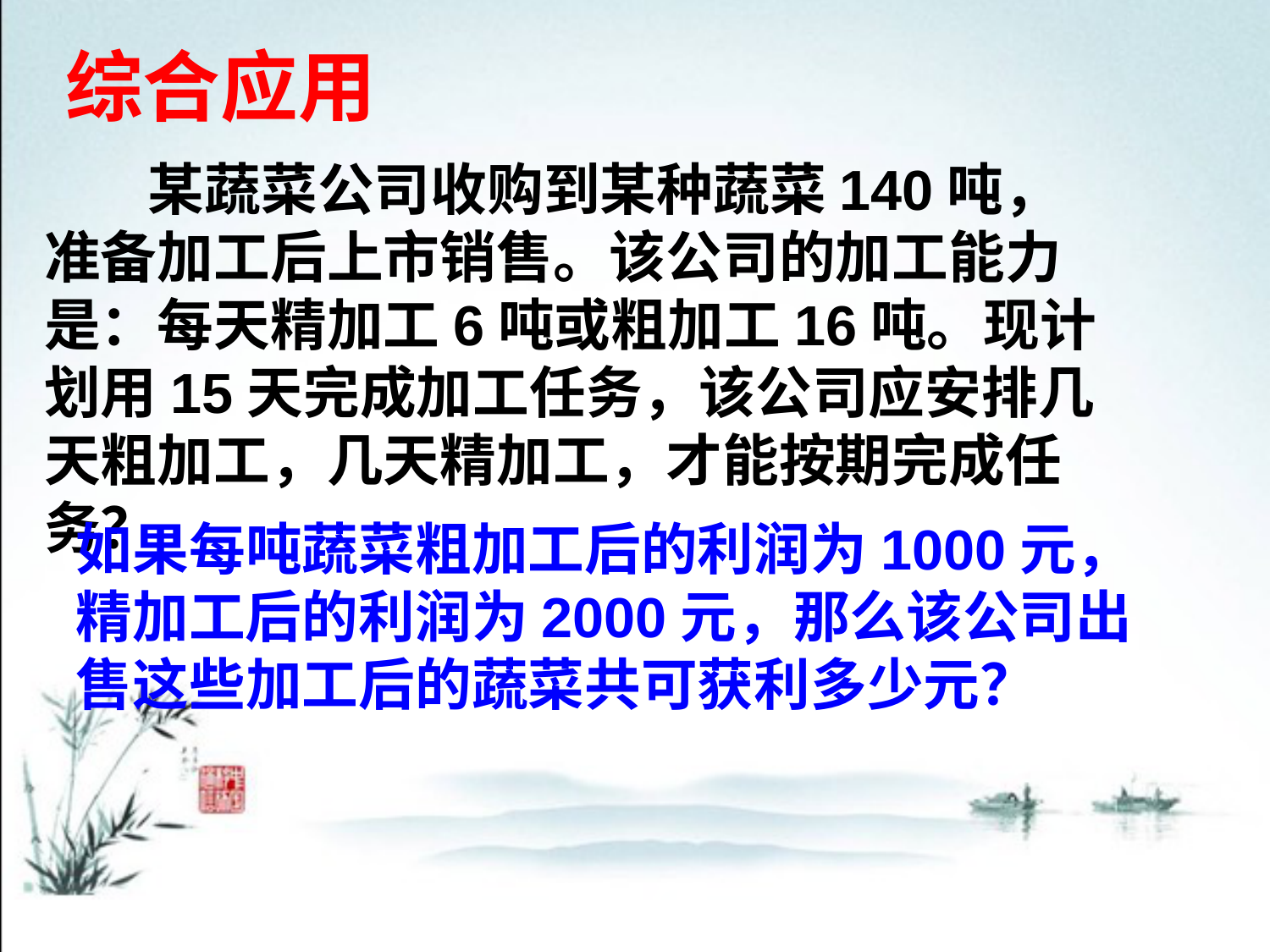

综合应用
       某蔬菜公司收购到某种蔬菜140吨，准备加工后上市销售。该公司的加工能力是：每天精加工6吨或粗加工16吨。现计划用15天完成加工任务，该公司应安排几天粗加工，几天精加工，才能按期完成任务？
如果每吨蔬菜粗加工后的利润为1000元，精加工后的利润为2000元，那么该公司出售这些加工后的蔬菜共可获利多少元？